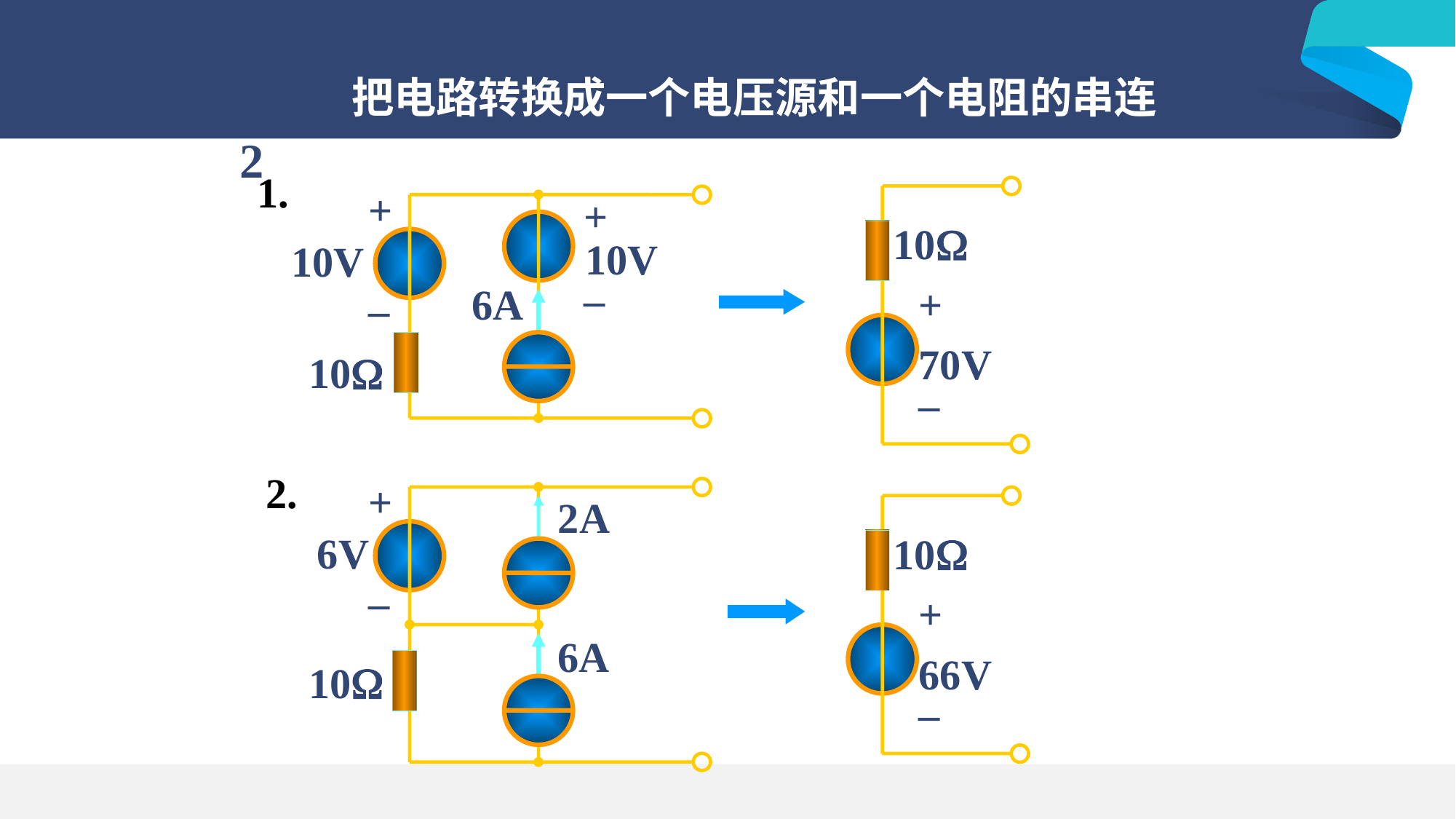

例2
把电路转换成一个电压源和一个电阻的串连
1.
+
+

10V
10V

_
_
6A

10Ω

10Ω

+

70V
_

2.
+

2A

6V

_
6A

10Ω

10Ω

+

66V
_